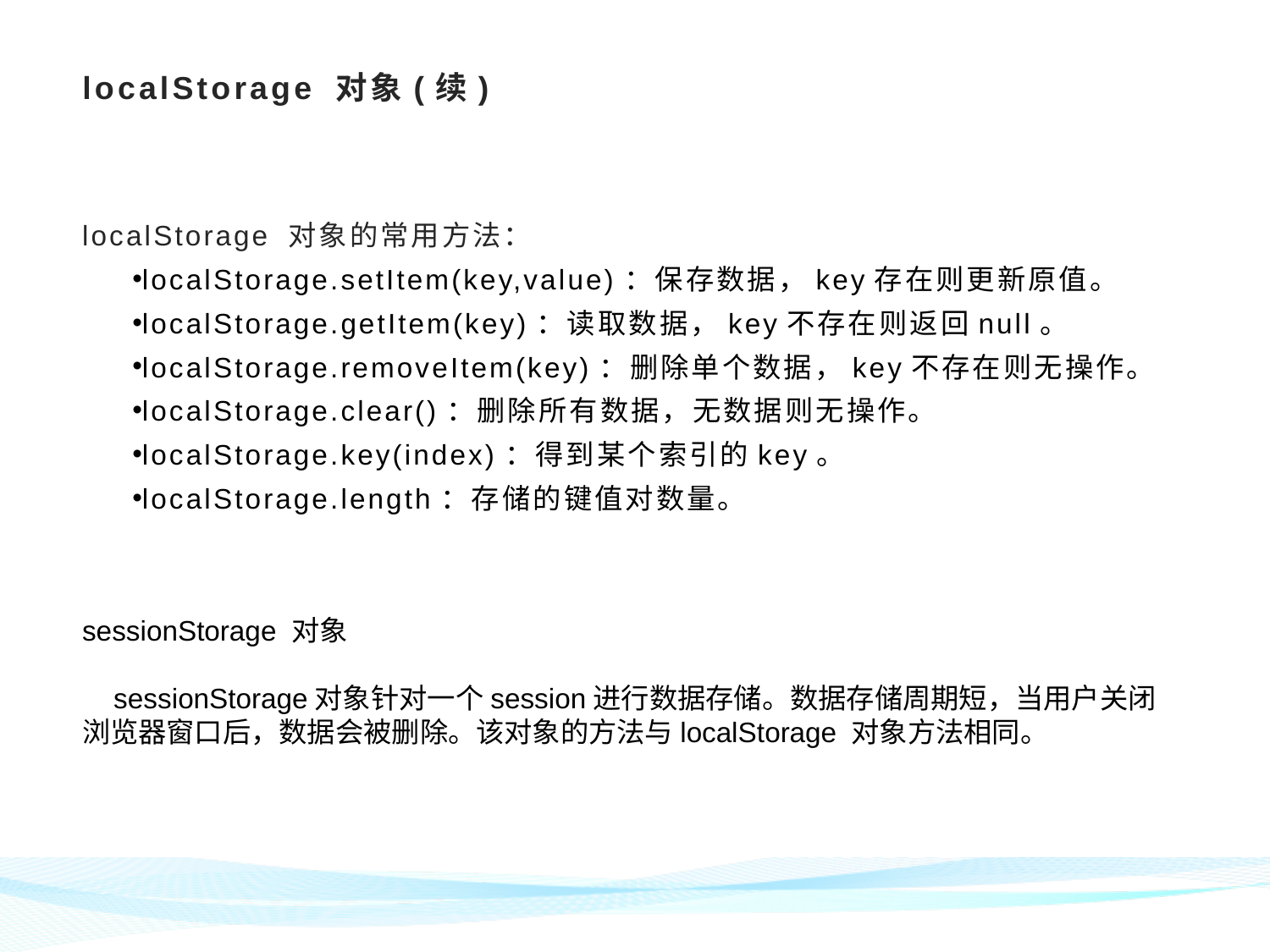

# localStorage 对象(续)
localStorage 对象的常用方法：
localStorage.setItem(key,value)：保存数据，key存在则更新原值。
localStorage.getItem(key)：读取数据，key不存在则返回null。
localStorage.removeItem(key)：删除单个数据，key不存在则无操作。
localStorage.clear()：删除所有数据，无数据则无操作。
localStorage.key(index)：得到某个索引的key。
localStorage.length：存储的键值对数量。
sessionStorage 对象

    sessionStorage对象针对一个session进行数据存储。数据存储周期短，当用户关闭浏览器窗口后，数据会被删除。该对象的方法与localStorage 对象方法相同。